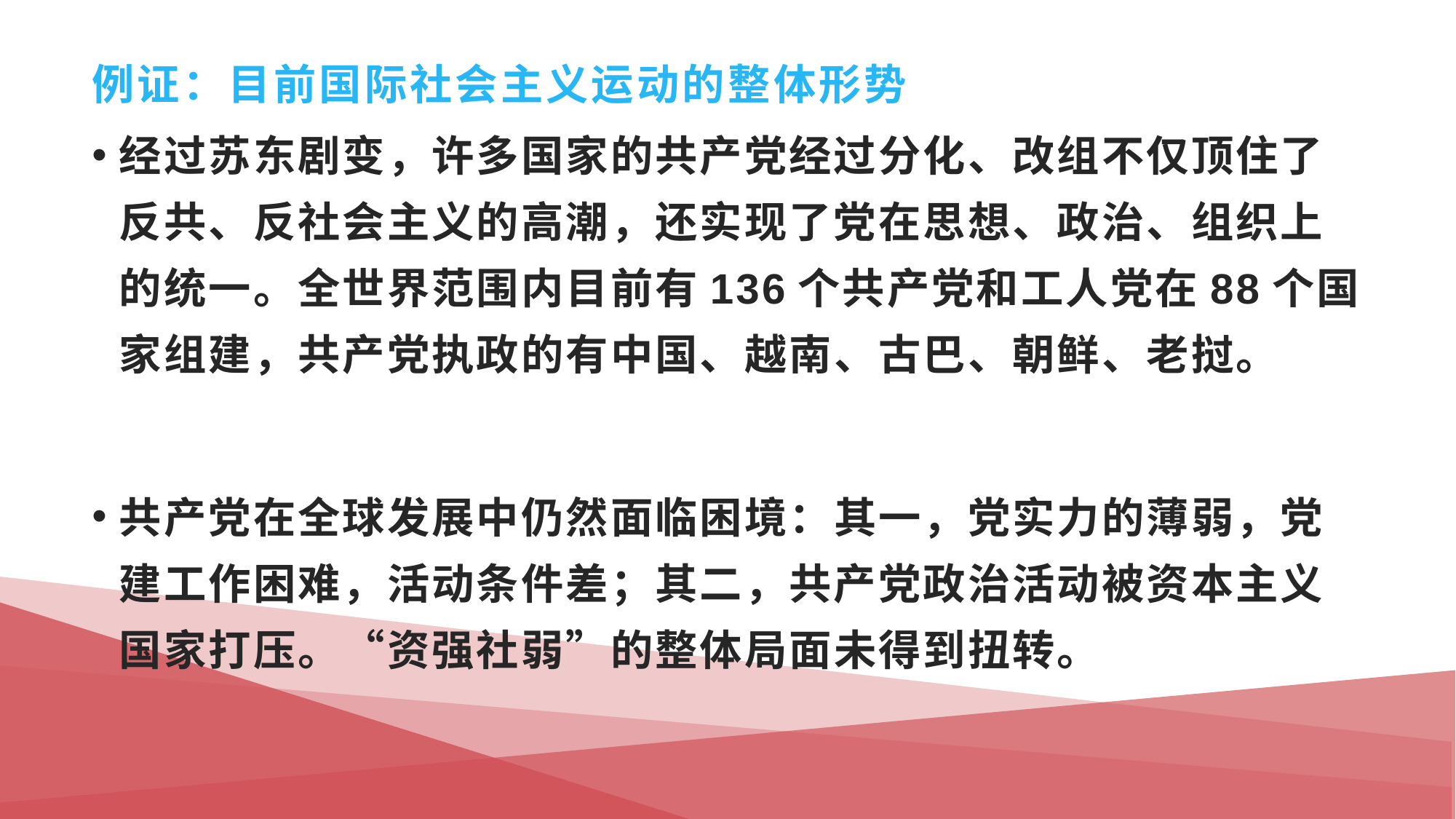

# 例证：目前国际社会主义运动的整体形势
经过苏东剧变，许多国家的共产党经过分化、改组不仅顶住了反共、反社会主义的高潮，还实现了党在思想、政治、组织上的统一。全世界范围内目前有136个共产党和工人党在88个国家组建，共产党执政的有中国、越南、古巴、朝鲜、老挝。

共产党在全球发展中仍然面临困境：其一，党实力的薄弱，党建工作困难，活动条件差；其二，共产党政治活动被资本主义国家打压。“资强社弱”的整体局面未得到扭转。